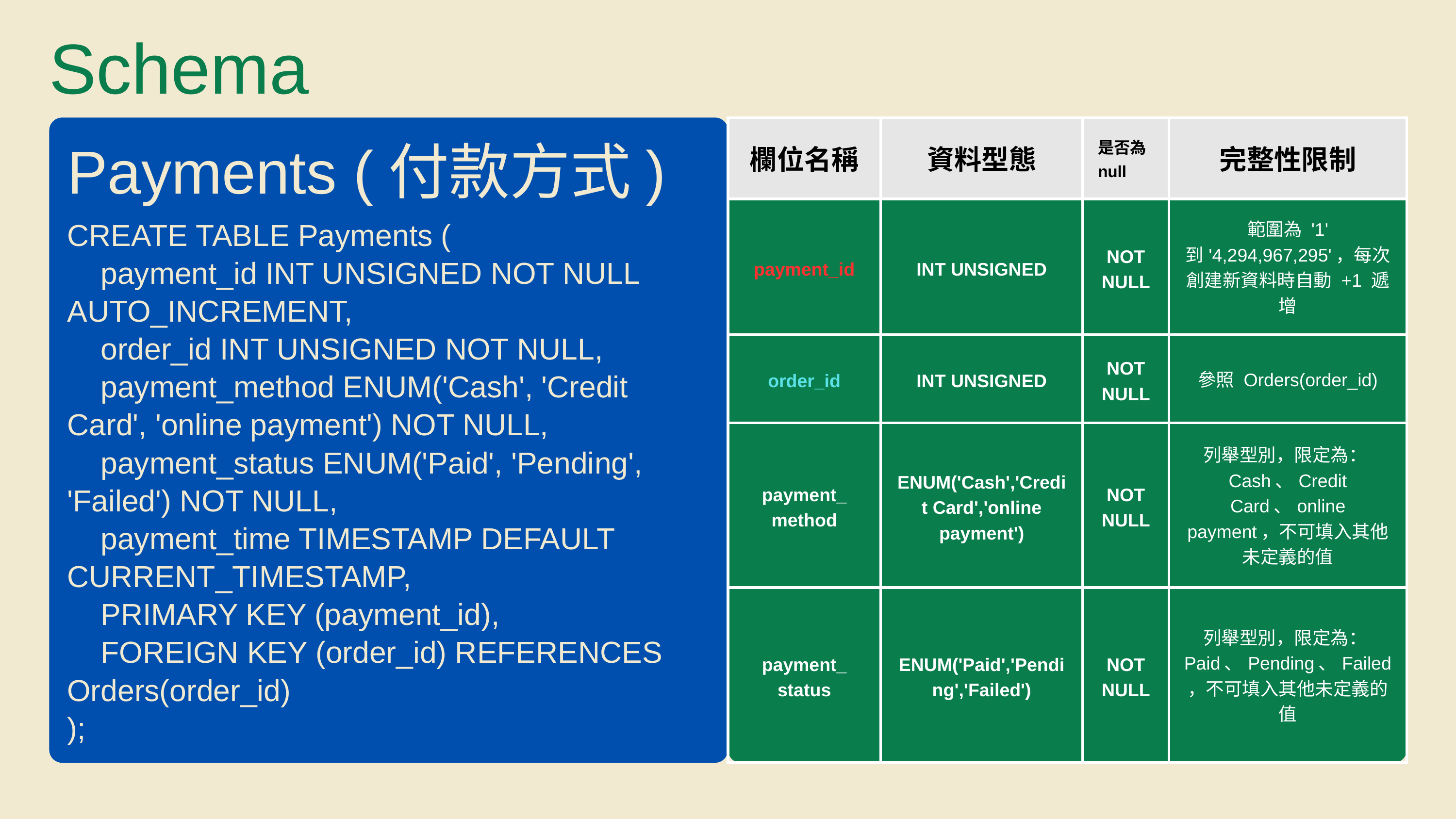

Schema

| 欄位名稱 | 資料型態 | 是否為null | 完整性限制 |
| --- | --- | --- | --- |
| payment\_id | INT UNSIGNED | NOT NULL | 範圍為 '1' 到'4,294,967,295'，每次創建新資料時自動 +1 遞增 |
| order\_id | INT UNSIGNED | NOT NULL | 參照 Orders(order\_id) |
| payment\_ method | ENUM('Cash','Credit Card','online payment') | NOT NULL | 列舉型別，限定為：Cash、Credit Card、online payment，不可填入其他未定義的值 |
| payment\_ status | ENUM('Paid','Pending','Failed') | NOT NULL | 列舉型別，限定為：Paid、Pending、Failed，不可填入其他未定義的值 |
Payments (付款方式)
CREATE TABLE Payments (
    payment_id INT UNSIGNED NOT NULL AUTO_INCREMENT,
    order_id INT UNSIGNED NOT NULL,
    payment_method ENUM('Cash', 'Credit Card', 'online payment') NOT NULL,
    payment_status ENUM('Paid', 'Pending', 'Failed') NOT NULL,
    payment_time TIMESTAMP DEFAULT CURRENT_TIMESTAMP,
    PRIMARY KEY (payment_id),
    FOREIGN KEY (order_id) REFERENCES Orders(order_id)
);